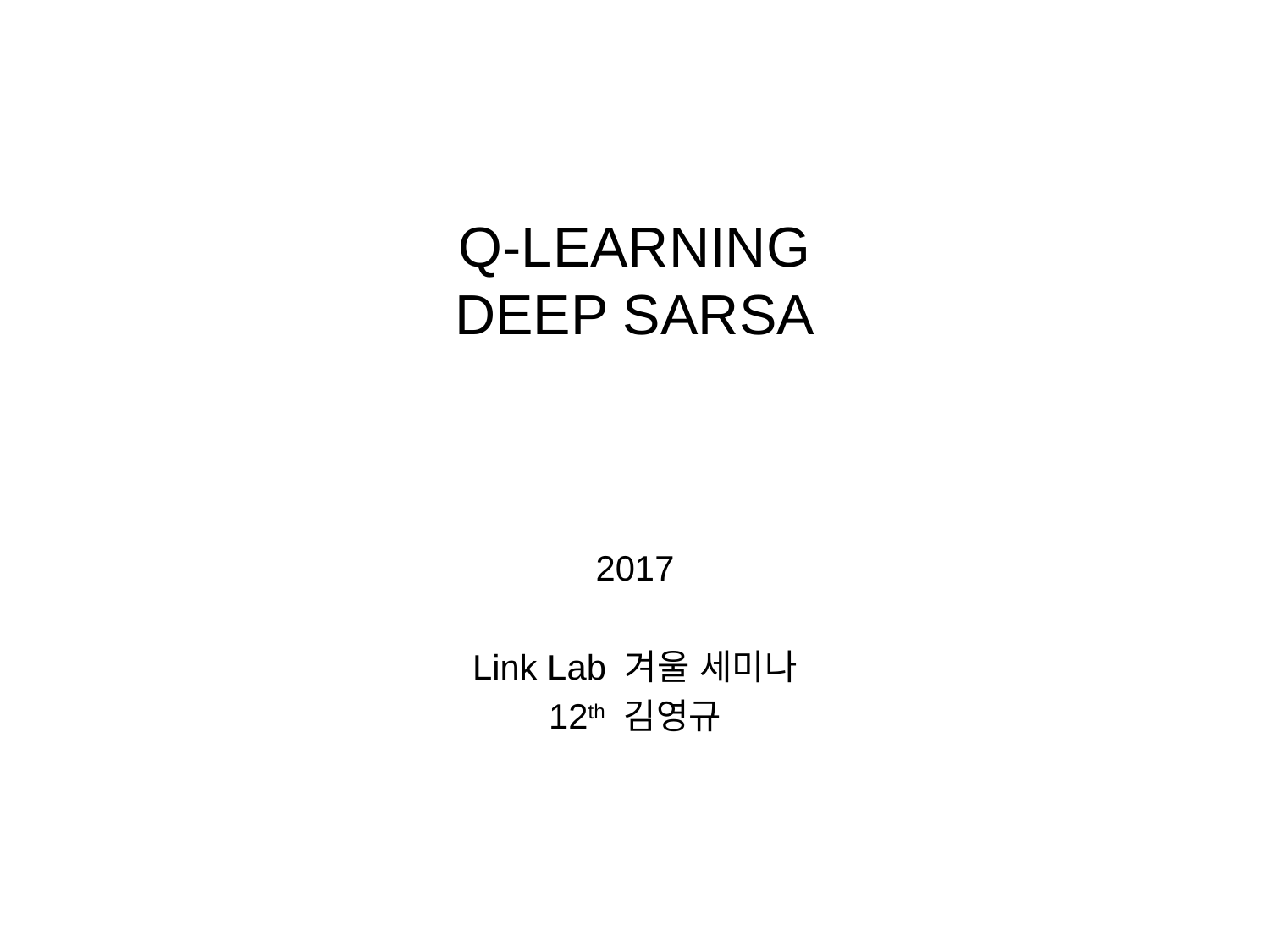

# Q-LEARNING DEEP SARSA
2017

Link Lab 겨울 세미나
12th 김영규